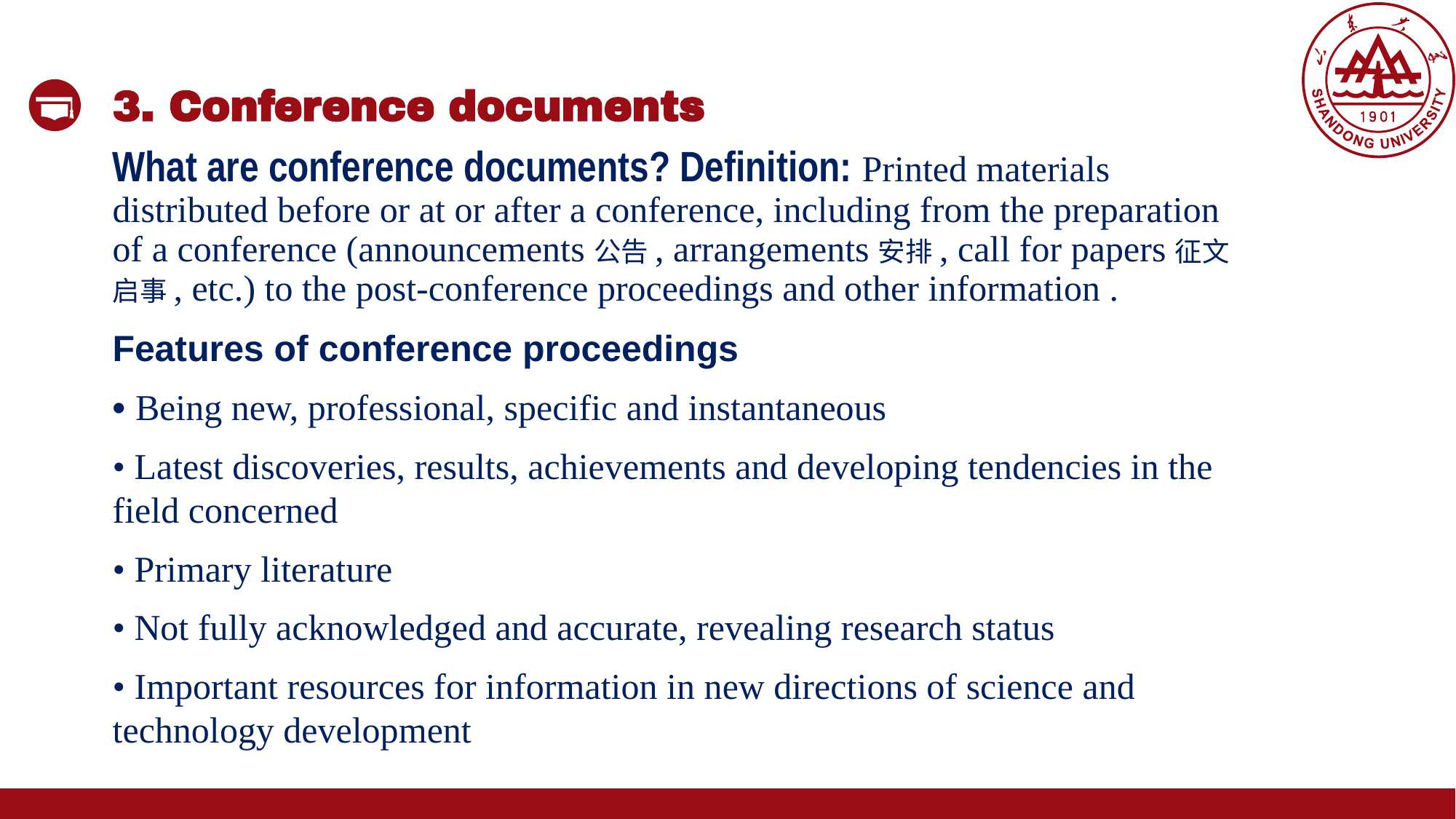

3. Conference documents
What are conference documents? Definition: Printed materials distributed before or at or after a conference, including from the preparation of a conference (announcements公告, arrangements安排, call for papers征文启事, etc.) to the post-conference proceedings and other information .

Features of conference proceedings
• Being new, professional, specific and instantaneous
• Latest discoveries, results, achievements and developing tendencies in the field concerned
• Primary literature
• Not fully acknowledged and accurate, revealing research status
• Important resources for information in new directions of science and technology development